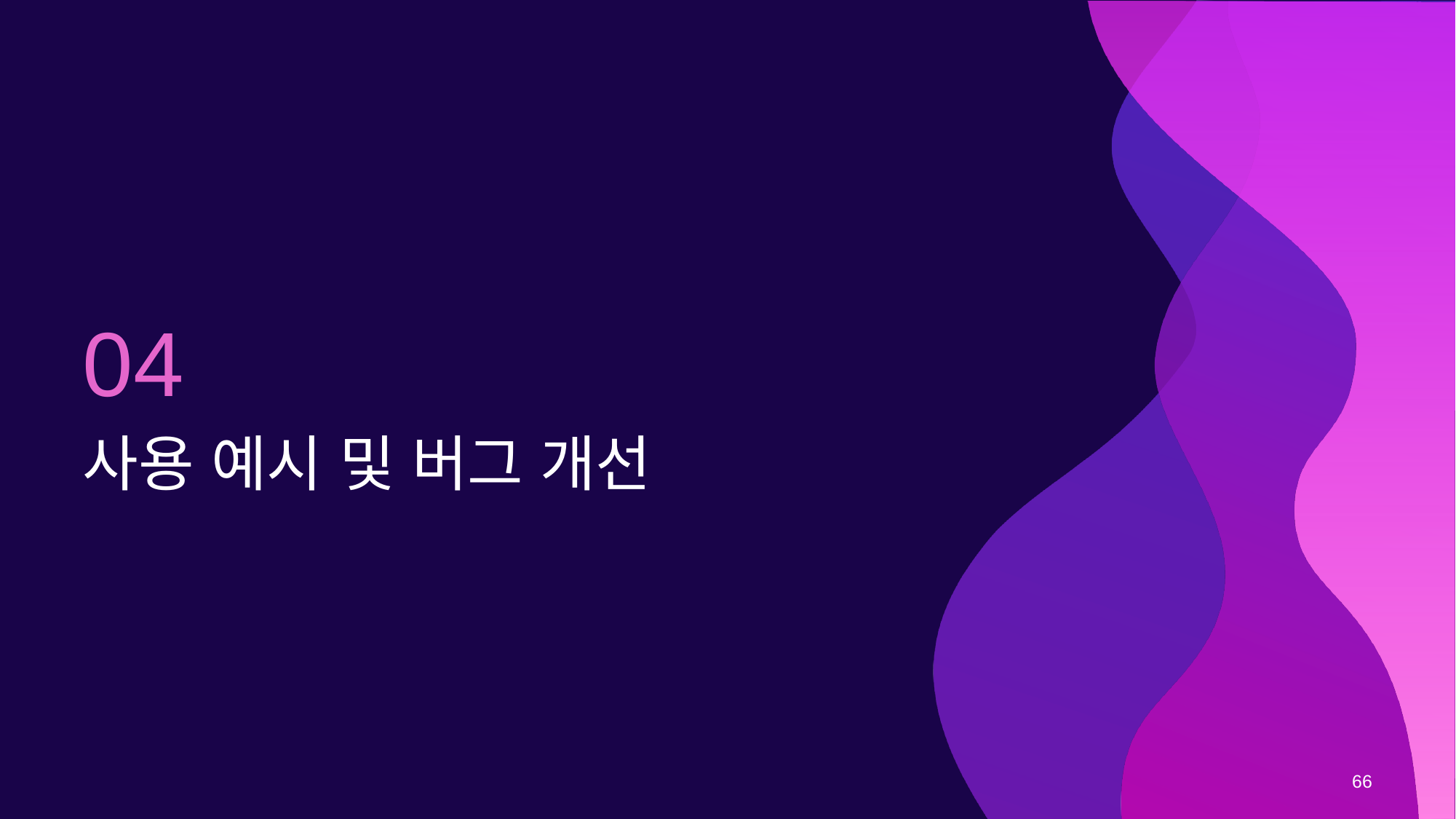

04
# 사용 예시 및 버그 개선
66